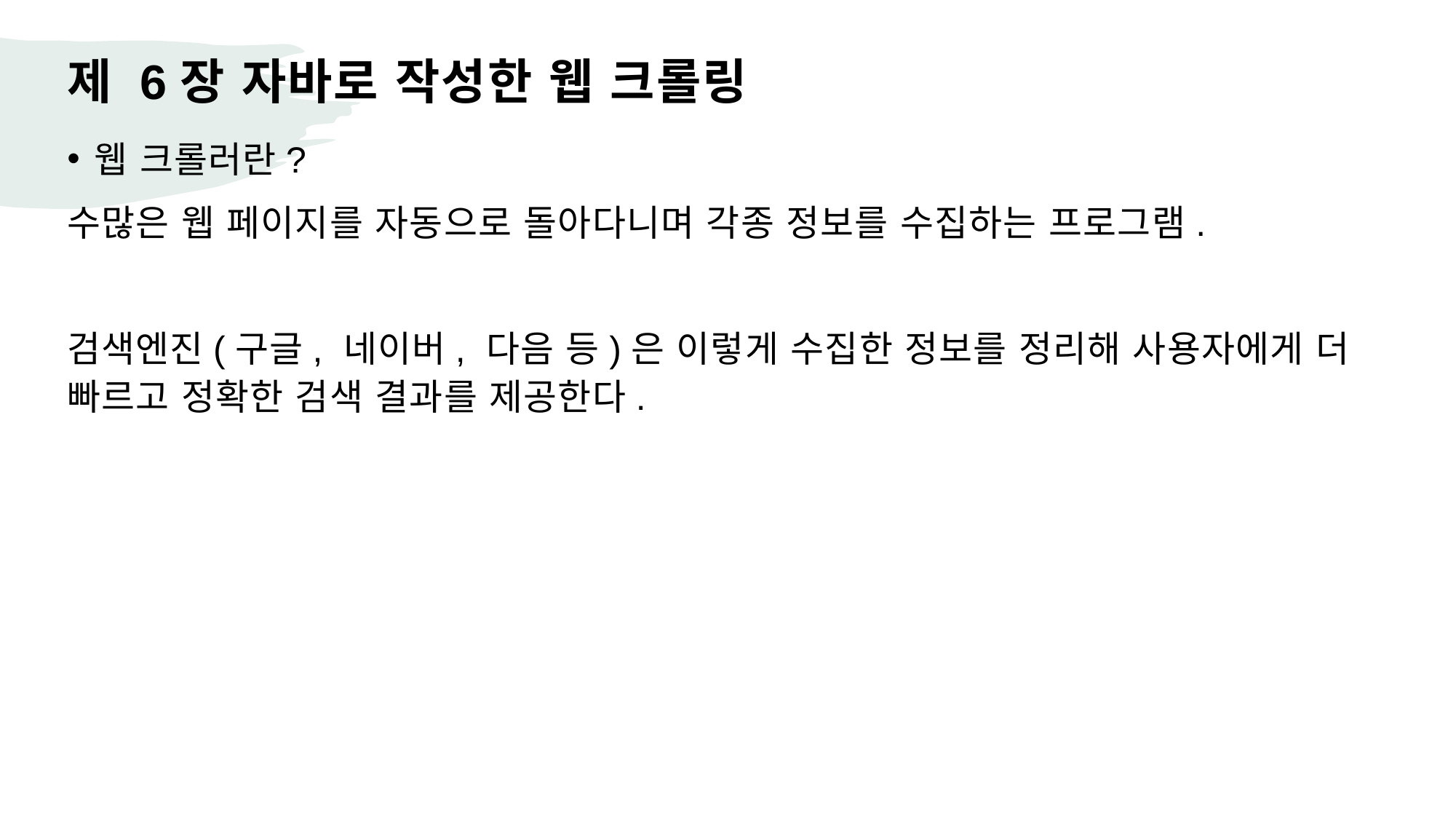

# 제 6장 자바로 작성한 웹 크롤링
웹 크롤러란?
수많은 웹 페이지를 자동으로 돌아다니며 각종 정보를 수집하는 프로그램.

검색엔진(구글, 네이버, 다음 등)은 이렇게 수집한 정보를 정리해 사용자에게 더 빠르고 정확한 검색 결과를 제공한다.